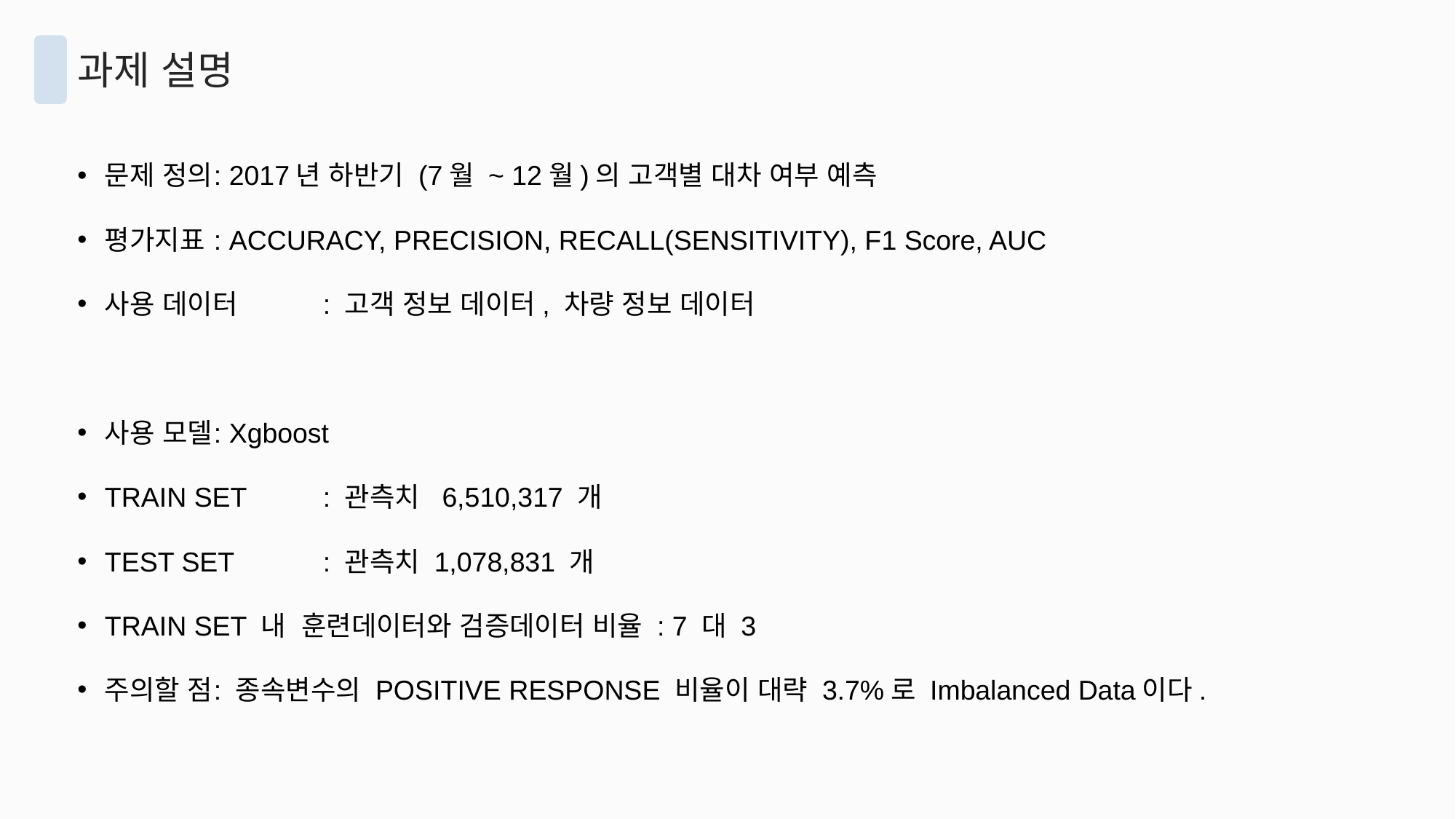

과제 설명

문제 정의	: 2017년 하반기 (7월 ~ 12월)의 고객별 대차 여부 예측
평가지표	: ACCURACY, PRECISION, RECALL(SENSITIVITY), F1 Score, AUC
사용 데이터	: 고객 정보 데이터, 차량 정보 데이터

사용 모델	: Xgboost
TRAIN SET	: 관측치  6,510,317 개
TEST SET	: 관측치 1,078,831 개
TRAIN SET 내  훈련데이터와 검증데이터 비율 : 7 대 3
주의할 점	: 종속변수의 POSITIVE RESPONSE 비율이 대략 3.7%로 Imbalanced Data이다.